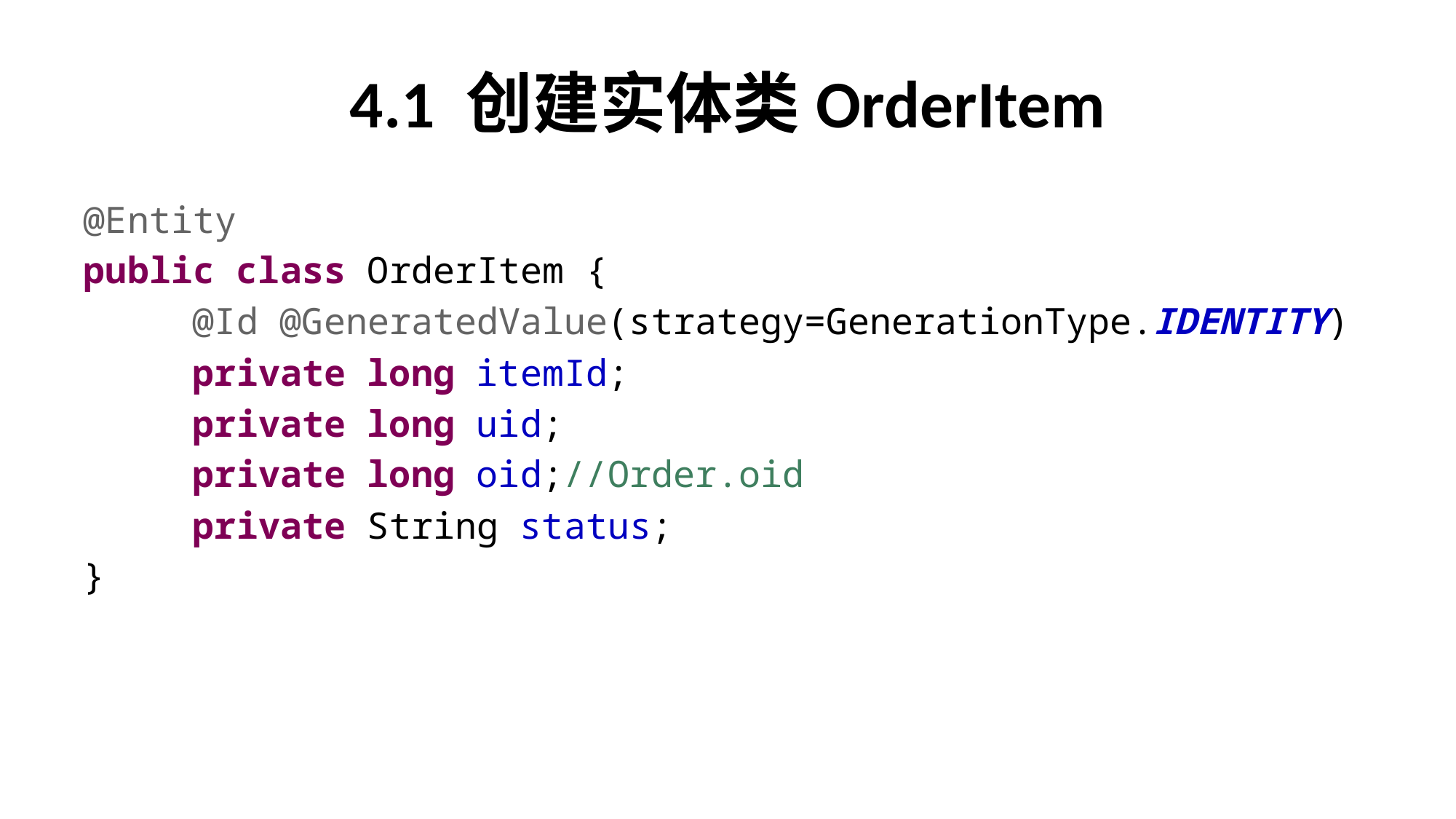

# 4.1 创建实体类OrderItem
@Entity
public class OrderItem {
	@Id @GeneratedValue(strategy=GenerationType.IDENTITY)
	private long itemId;
	private long uid;
	private long oid;//Order.oid
	private String status;
}